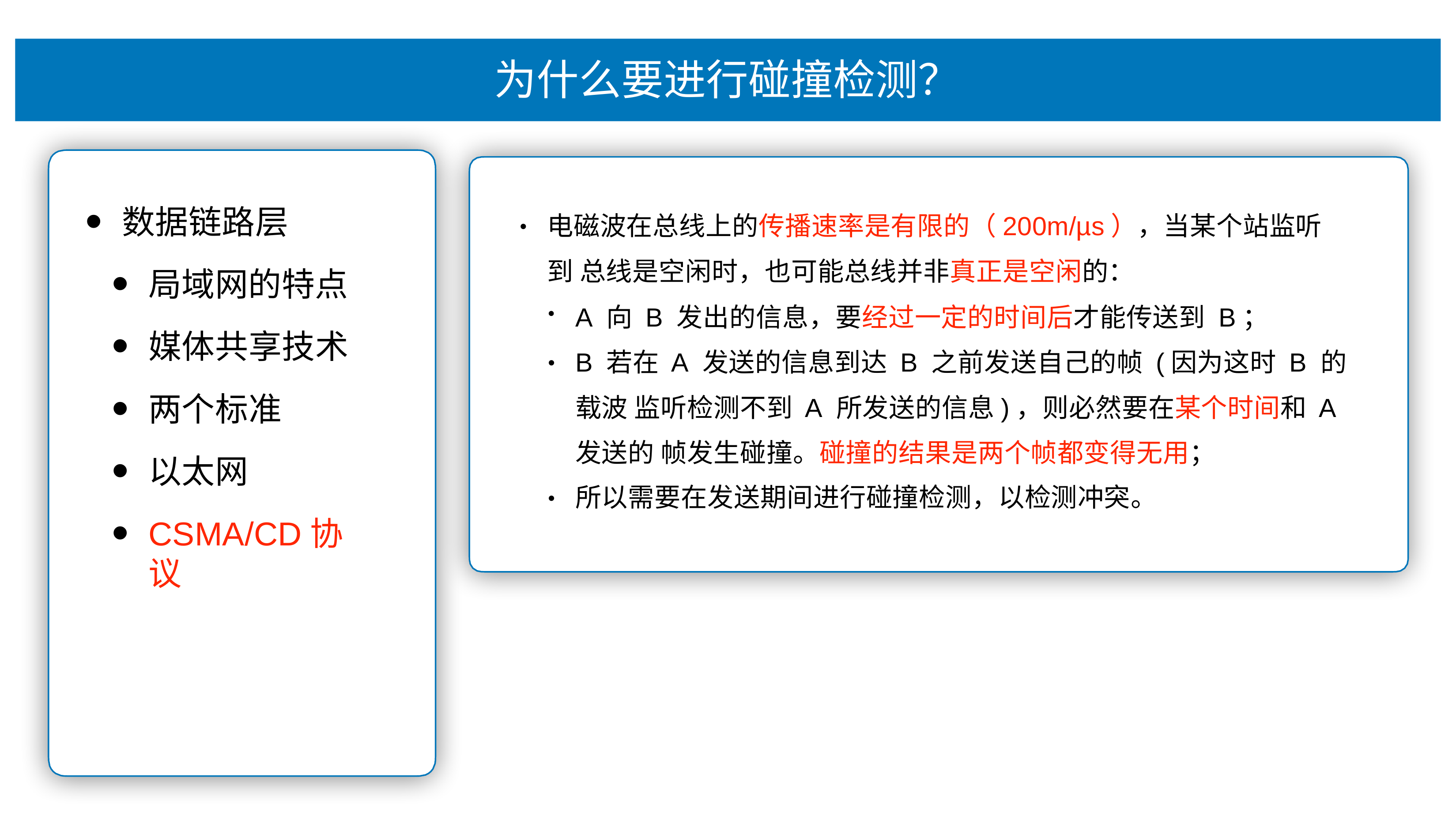

# 为什么要进⾏碰撞检测？

电磁波在总线上的传播速率是有限的（200m/µs），当某个站监听到 总线是空闲时，也可能总线并⾮真正是空闲的：
数据链路层
局域⽹的特点
媒体共享技术
两个标准
以太⽹
CSMA/CD协议
•
A 向 B 发出的信息，要经过⼀定的时间后才能传送到 B；
B 若在A 发送的信息到达 B 之前发送⾃⼰的帧 (因为这时 B 的载波 监听检测不到A 所发送的信息)，则必然要在某个时间和A 发送的 帧发⽣碰撞。碰撞的结果是两个帧都变得⽆⽤；
所以需要在发送期间进⾏碰撞检测，以检测冲突。
•
•